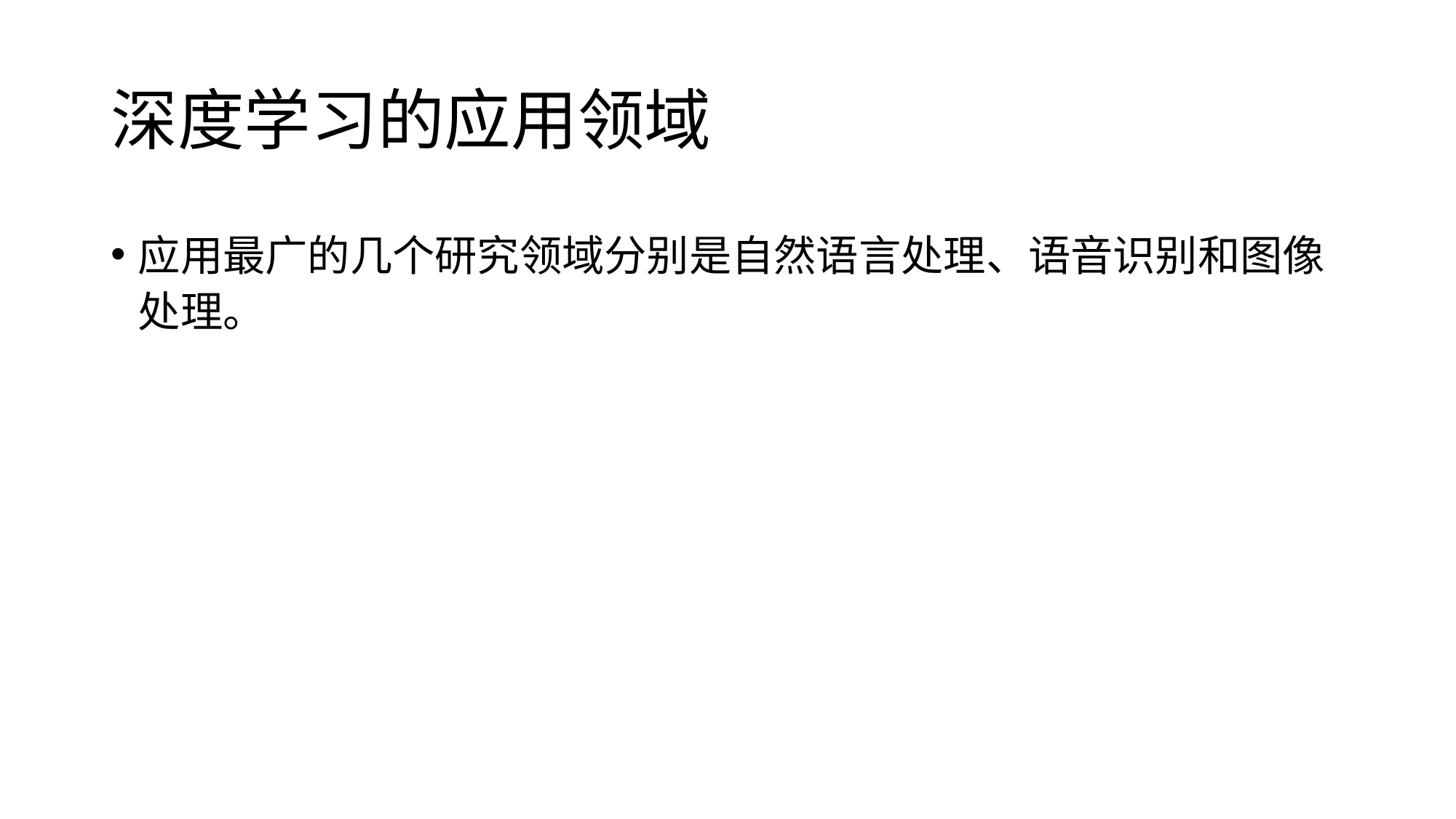

# 深度学习的应用领域
应用最广的几个研究领域分别是自然语言处理、语音识别和图像处理。